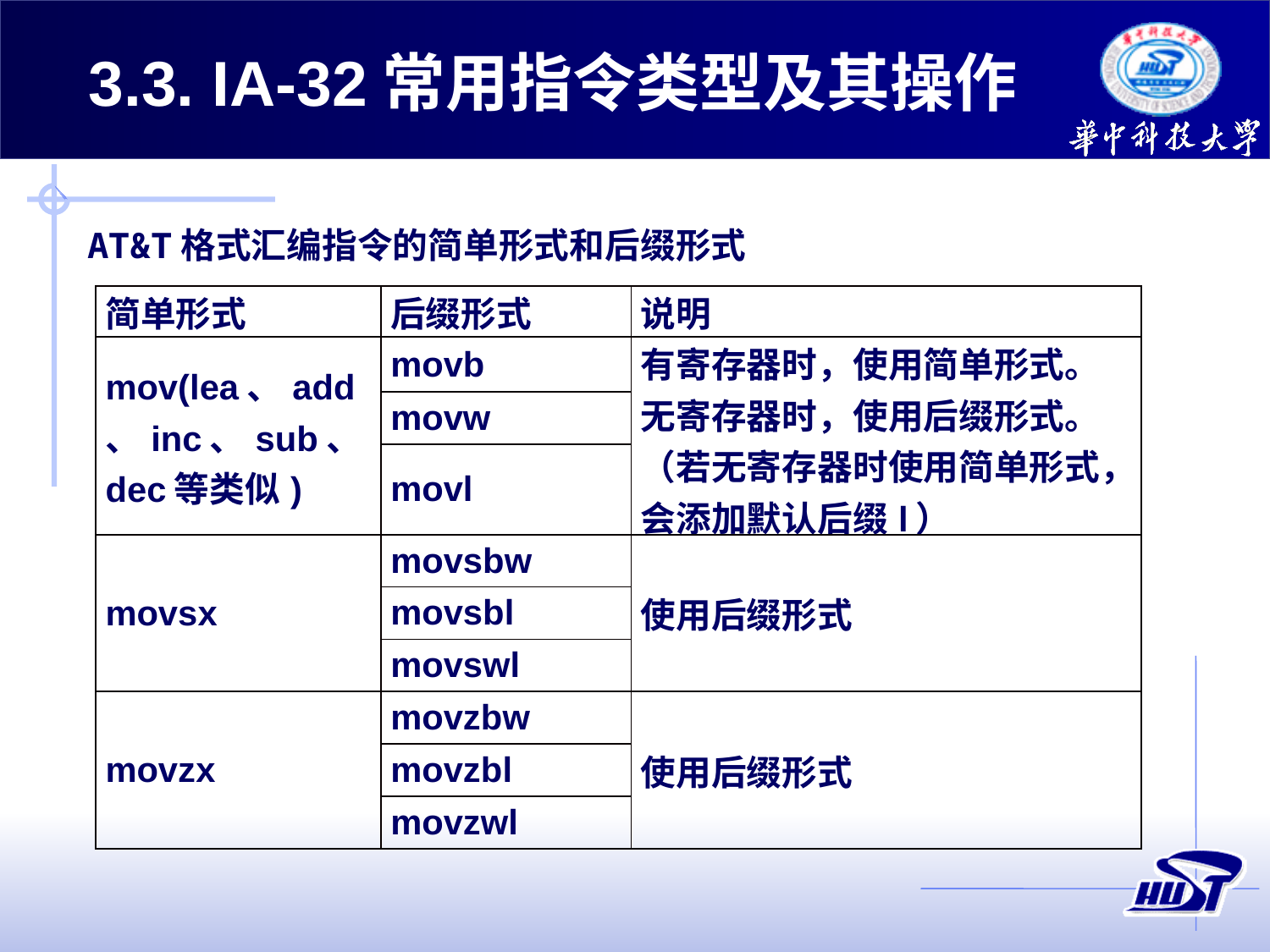

3.3. IA-32常用指令类型及其操作
AT&T格式汇编指令的简单形式和后缀形式
| 简单形式 | 后缀形式 | 说明 |
| --- | --- | --- |
| mov(lea、add、inc、sub、dec等类似) | movb | 有寄存器时，使用简单形式。无寄存器时，使用后缀形式。（若无寄存器时使用简单形式，会添加默认后缀l） |
|  | movw |  |
|  | movl |  |
| movsx | movsbw | 使用后缀形式 |
|  | movsbl |  |
|  | movswl |  |
| movzx | movzbw | 使用后缀形式 |
|  | movzbl |  |
|  | movzwl |  |